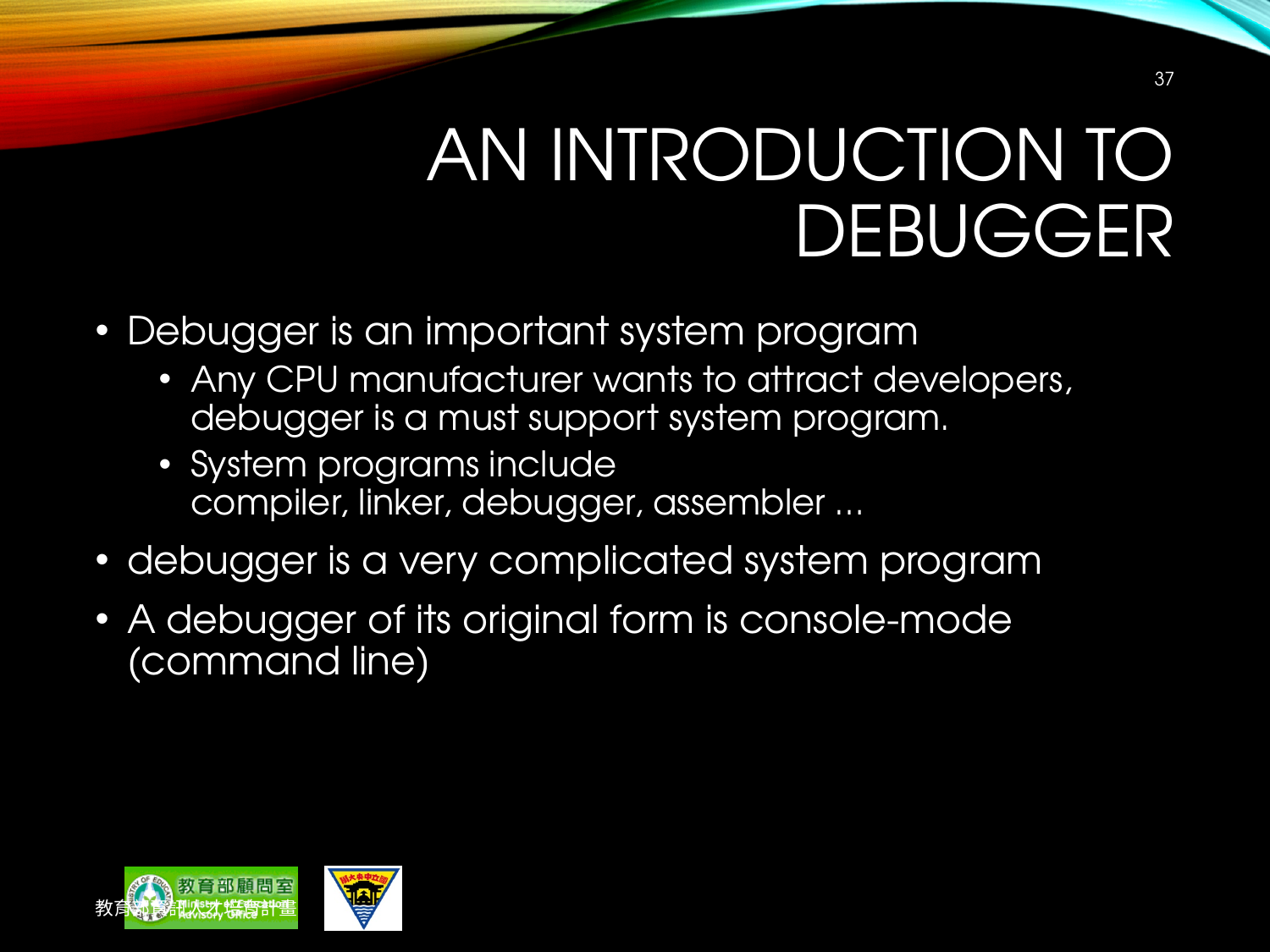

37
# An Introduction to Debugger
Debugger is an important system program
Any CPU manufacturer wants to attract developers, debugger is a must support system program.
System programs include
compiler, linker, debugger, assembler …
debugger is a very complicated system program
A debugger of its original form is console-mode (command line)
教育部資訊人才培育計畫